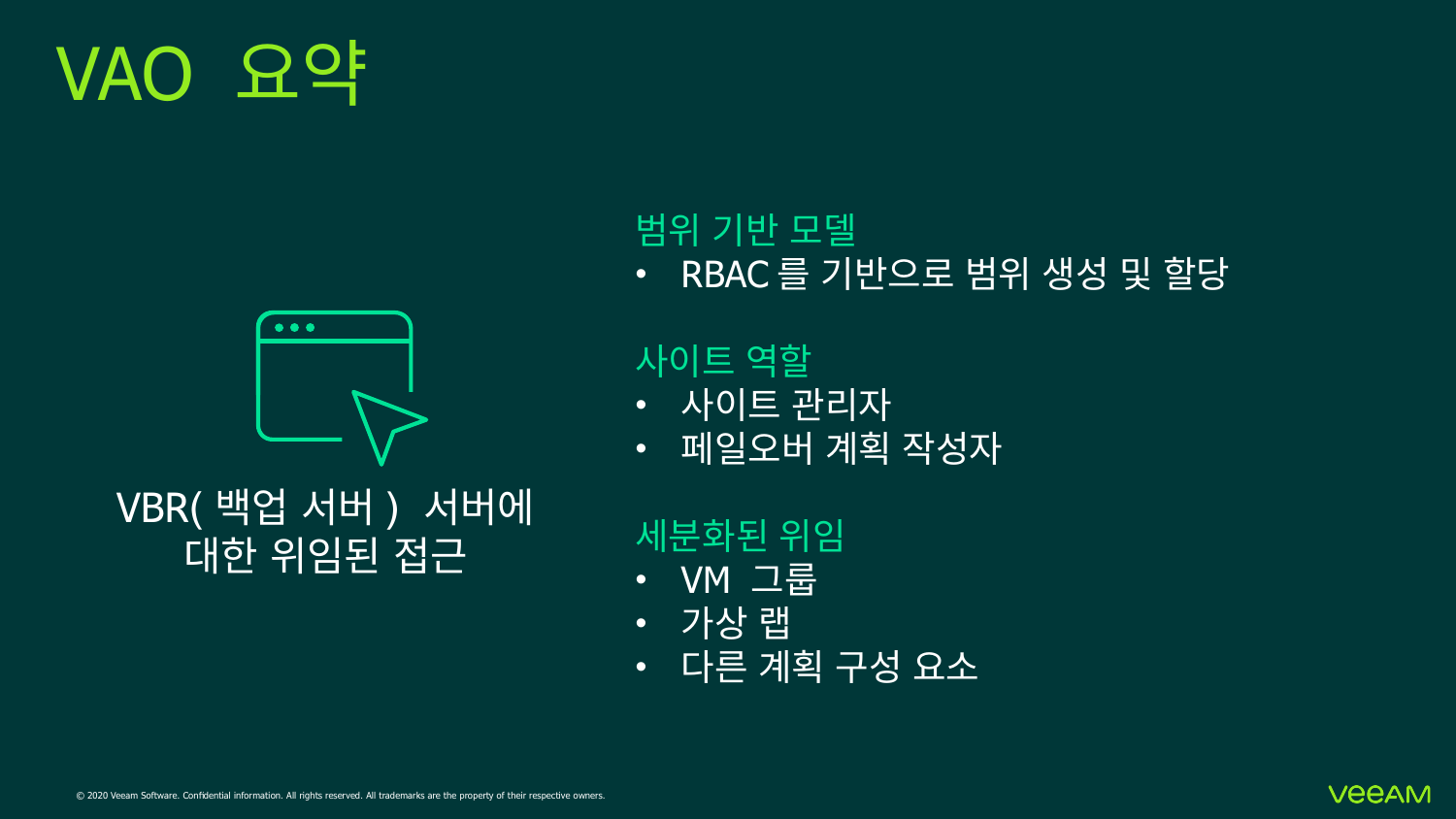

# VAO 요약
범위 기반 모델
RBAC를 기반으로 범위 생성 및 할당

사이트 역할
사이트 관리자
페일오버 계획 작성자

세분화된 위임
VM 그룹
가상 랩
다른 계획 구성 요소

VBR(백업 서버) 서버에 대한 위임된 접근